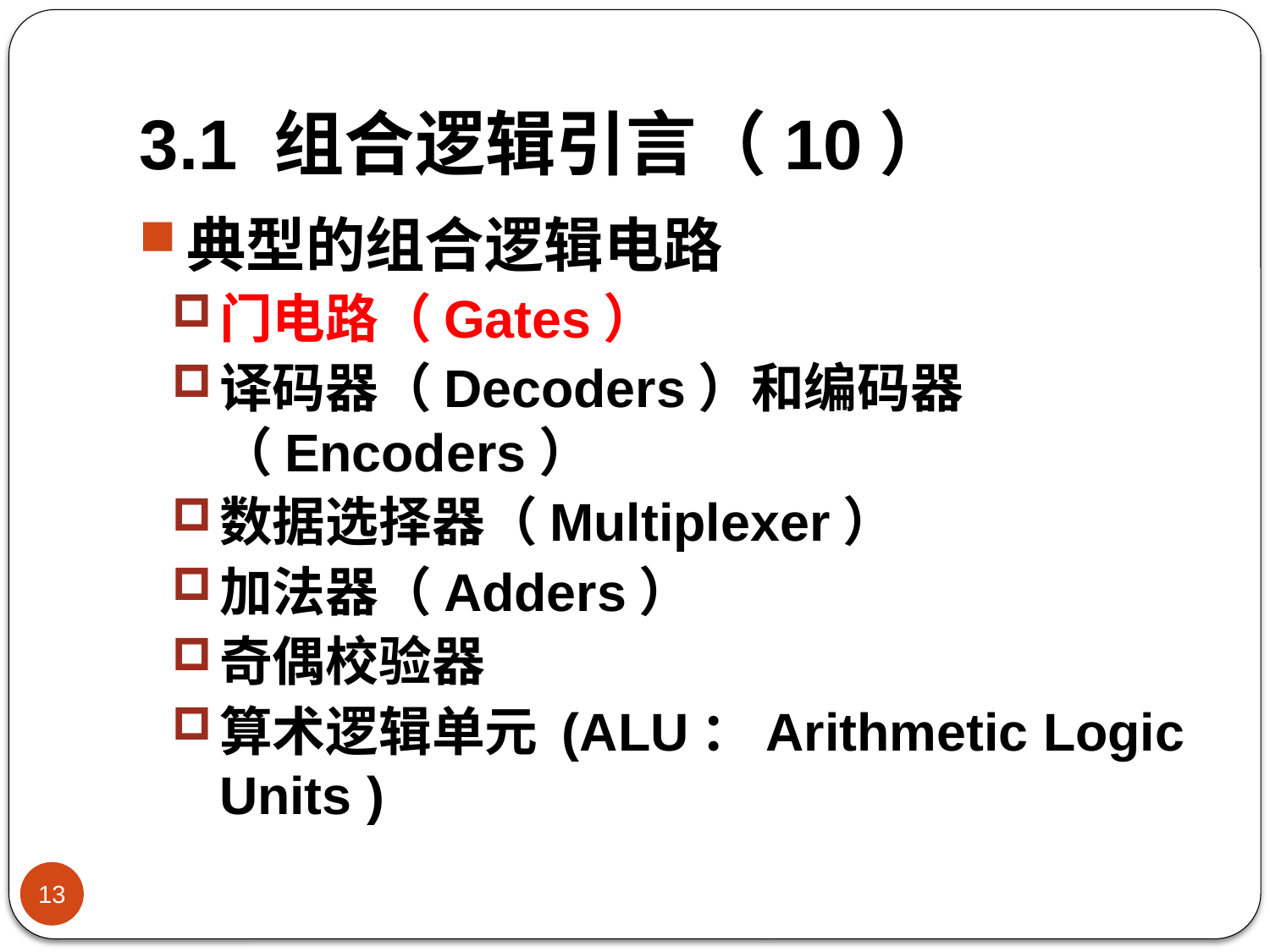

# 3.1 组合逻辑引言（10）
典型的组合逻辑电路
门电路（Gates）
译码器（Decoders）和编码器（Encoders）
数据选择器（Multiplexer）
加法器（Adders）
奇偶校验器
算术逻辑单元 (ALU：Arithmetic Logic Units )
13